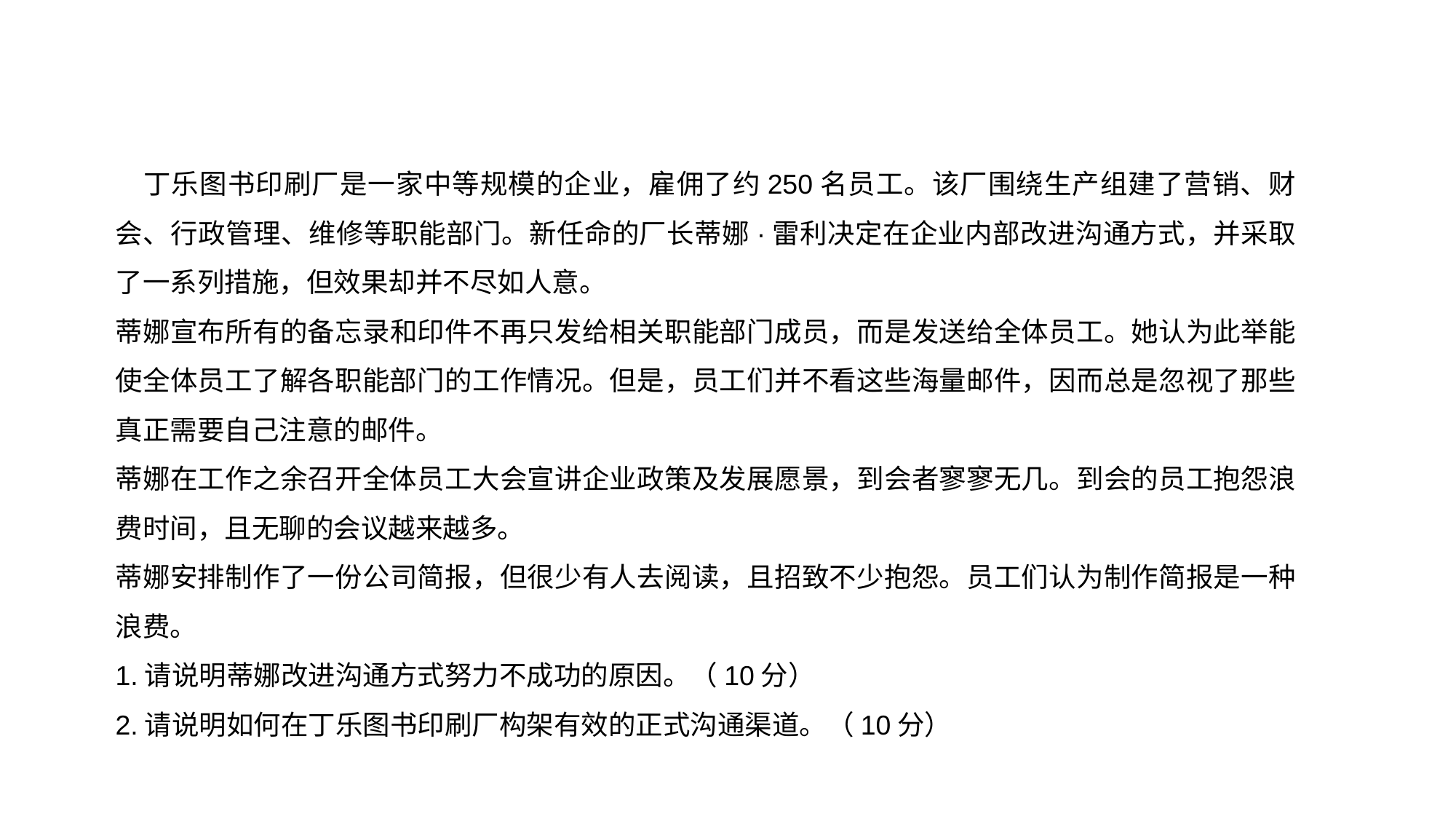

丁乐图书印刷厂是一家中等规模的企业，雇佣了约250名员工。该厂围绕生产组建了营销、财会、行政管理、维修等职能部门。新任命的厂长蒂娜·雷利决定在企业内部改进沟通方式，并采取了一系列措施，但效果却并不尽如人意。
蒂娜宣布所有的备忘录和印件不再只发给相关职能部门成员，而是发送给全体员工。她认为此举能使全体员工了解各职能部门的工作情况。但是，员工们并不看这些海量邮件，因而总是忽视了那些真正需要自己注意的邮件。
蒂娜在工作之余召开全体员工大会宣讲企业政策及发展愿景，到会者寥寥无几。到会的员工抱怨浪费时间，且无聊的会议越来越多。
蒂娜安排制作了一份公司简报，但很少有人去阅读，且招致不少抱怨。员工们认为制作简报是一种浪费。
1.请说明蒂娜改进沟通方式努力不成功的原因。（10分）
2.请说明如何在丁乐图书印刷厂构架有效的正式沟通渠道。（10分）